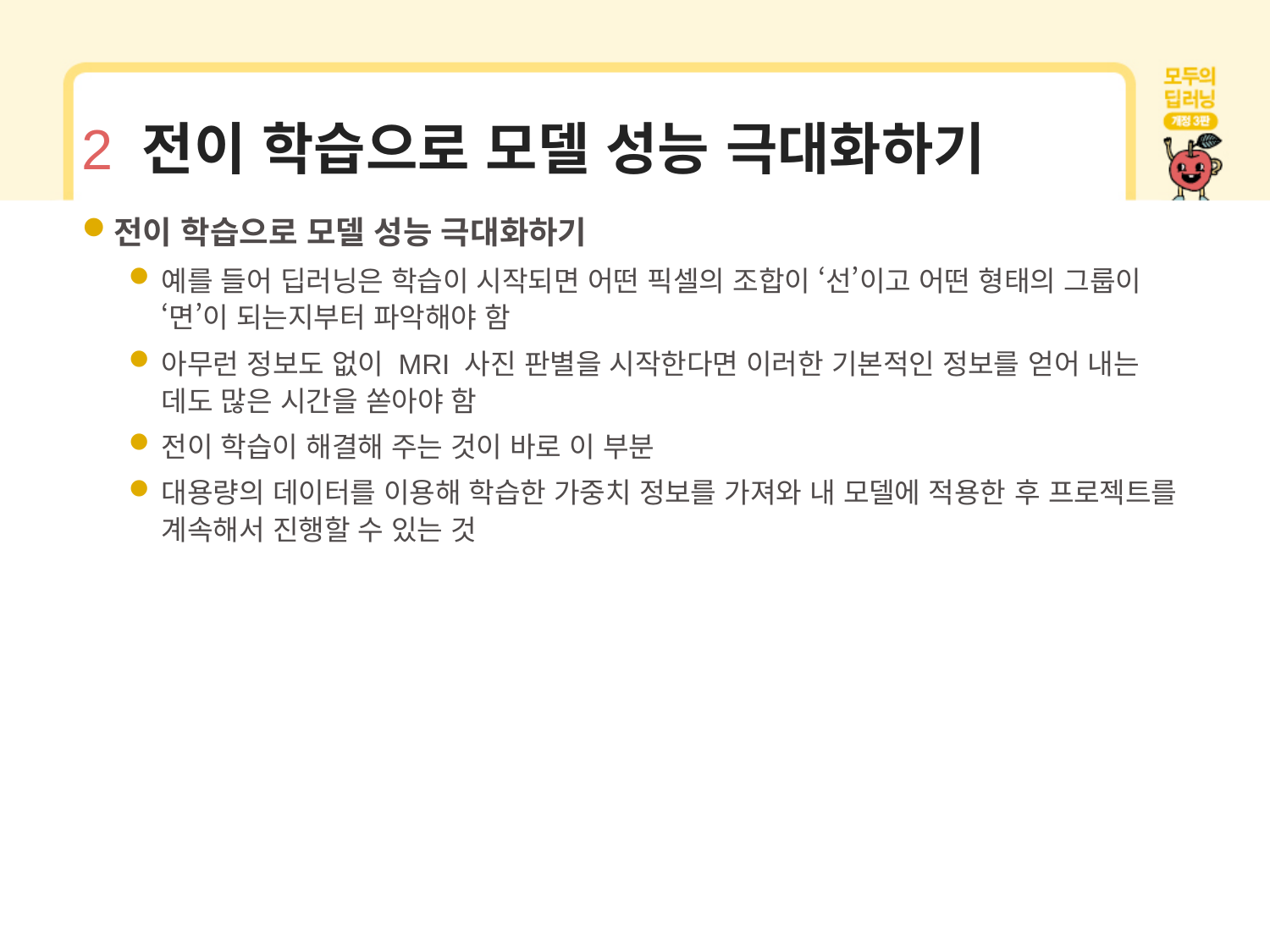

# 2 전이 학습으로 모델 성능 극대화하기
전이 학습으로 모델 성능 극대화하기
예를 들어 딥러닝은 학습이 시작되면 어떤 픽셀의 조합이 ‘선’이고 어떤 형태의 그룹이 ‘면’이 되는지부터 파악해야 함
아무런 정보도 없이 MRI 사진 판별을 시작한다면 이러한 기본적인 정보를 얻어 내는 데도 많은 시간을 쏟아야 함
전이 학습이 해결해 주는 것이 바로 이 부분
대용량의 데이터를 이용해 학습한 가중치 정보를 가져와 내 모델에 적용한 후 프로젝트를 계속해서 진행할 수 있는 것